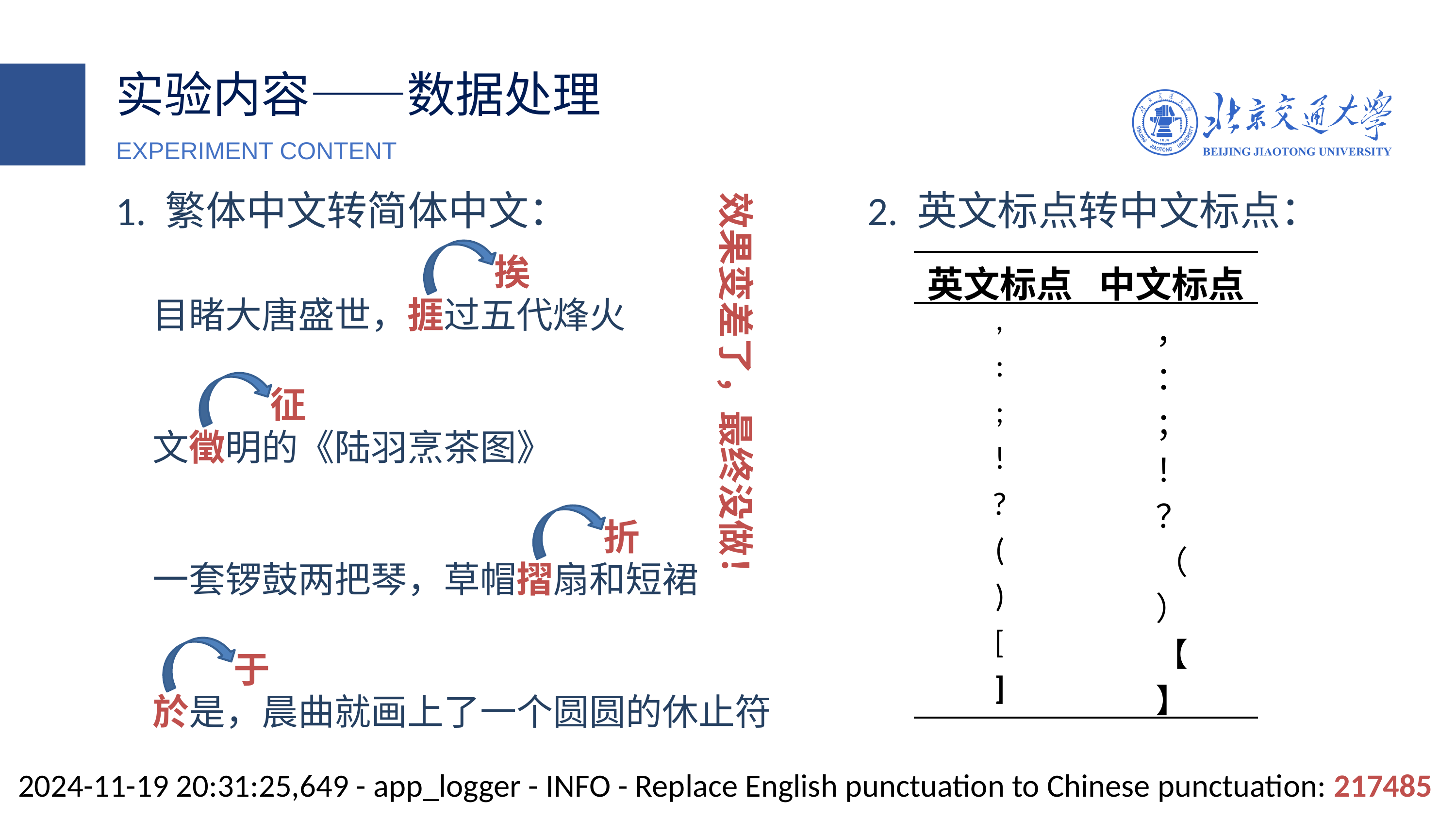

实验内容——数据处理

EXPERIMENT CONTENT
1. 繁体中文转简体中文：
效果变差了，最终没做！
2. 英文标点转中文标点：

挨
目睹大唐盛世，捱过五代烽火
| 英文标点 | 中文标点 |
| --- | --- |
| , | ， |
| : | ： |
| ; | ； |
| ! | ！ |
| ? | ？ |
| ( | （ |
| ) | ） |
| [ | 【 |
| ] | 】 |

征
文徵明的《陆羽烹茶图》

折
一套锣鼓两把琴，草帽摺扇和短裙

于
於是，晨曲就画上了一个圆圆的休止符
2024-11-19 20:31:25,649 - app_logger - INFO - Replace English punctuation to Chinese punctuation: 217485